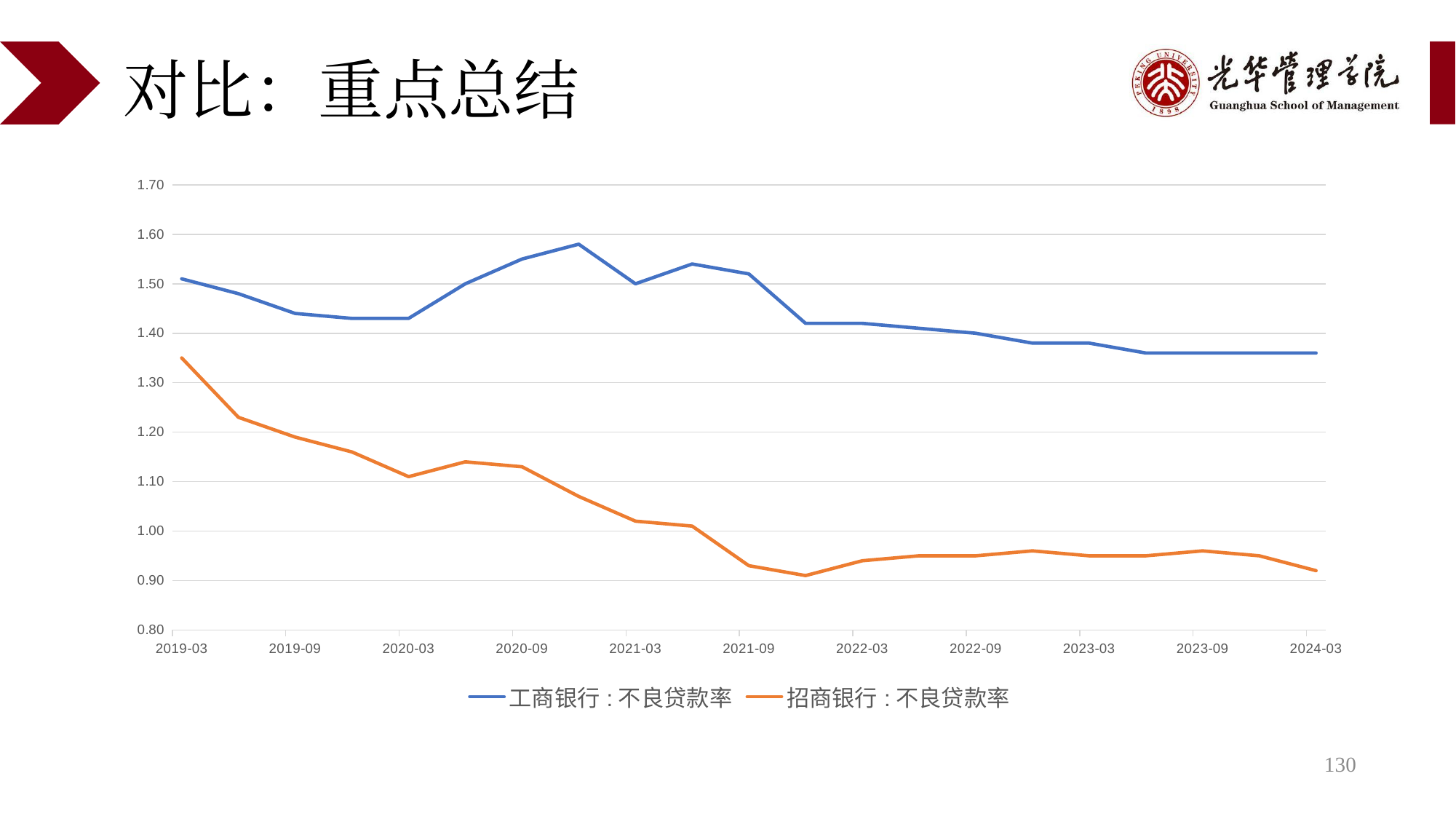

# 对比：重点总结

### Chart

| Category | 工商银行:不良贷款率 | 招商银行:不良贷款率 |
|---|---|---|
| 45382 | 1.36 | 0.92 |
| 45291 | 1.36 | 0.95 |
| 45199 | 1.36 | 0.96 |
| 45107 | 1.36 | 0.95 |
| 45016 | 1.38 | 0.95 |
| 44926 | 1.38 | 0.96 |
| 44834 | 1.4 | 0.95 |
| 44742 | 1.41 | 0.95 |
| 44651 | 1.42 | 0.94 |
| 44561 | 1.42 | 0.91 |
| 44469 | 1.52 | 0.93 |
| 44377 | 1.54 | 1.01 |
| 44286 | 1.5 | 1.02 |
| 44196 | 1.58 | 1.07 |
| 44104 | 1.55 | 1.13 |
| 44012 | 1.5 | 1.14 |
| 43921 | 1.43 | 1.11 |
| 43830 | 1.43 | 1.16 |
| 43738 | 1.44 | 1.19 |
| 43646 | 1.48 | 1.23 |
| 43555 | 1.51 | 1.35 |
130